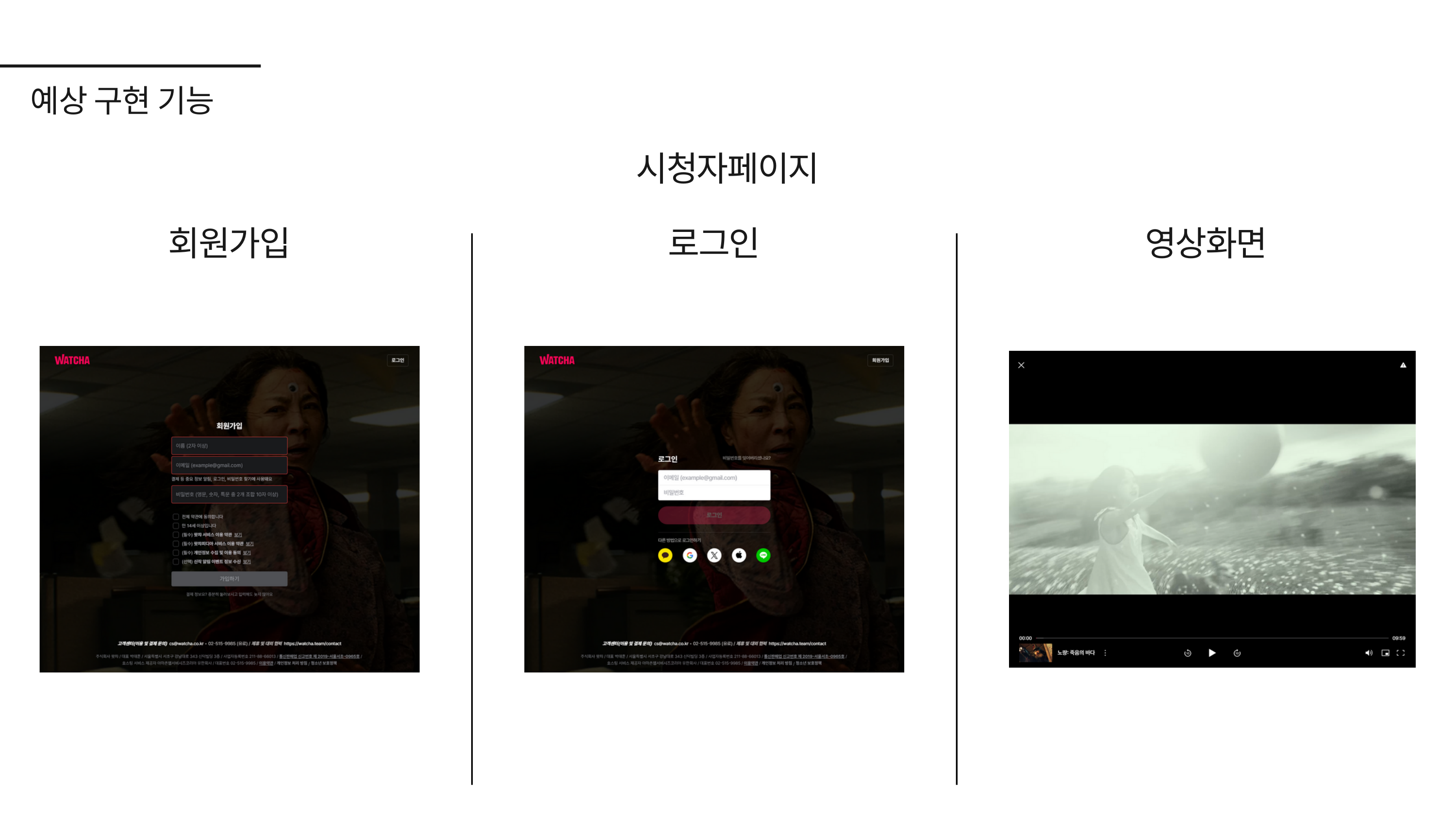

예상 구현 기능
시청자페이지
회원가입
로그인
영상화면